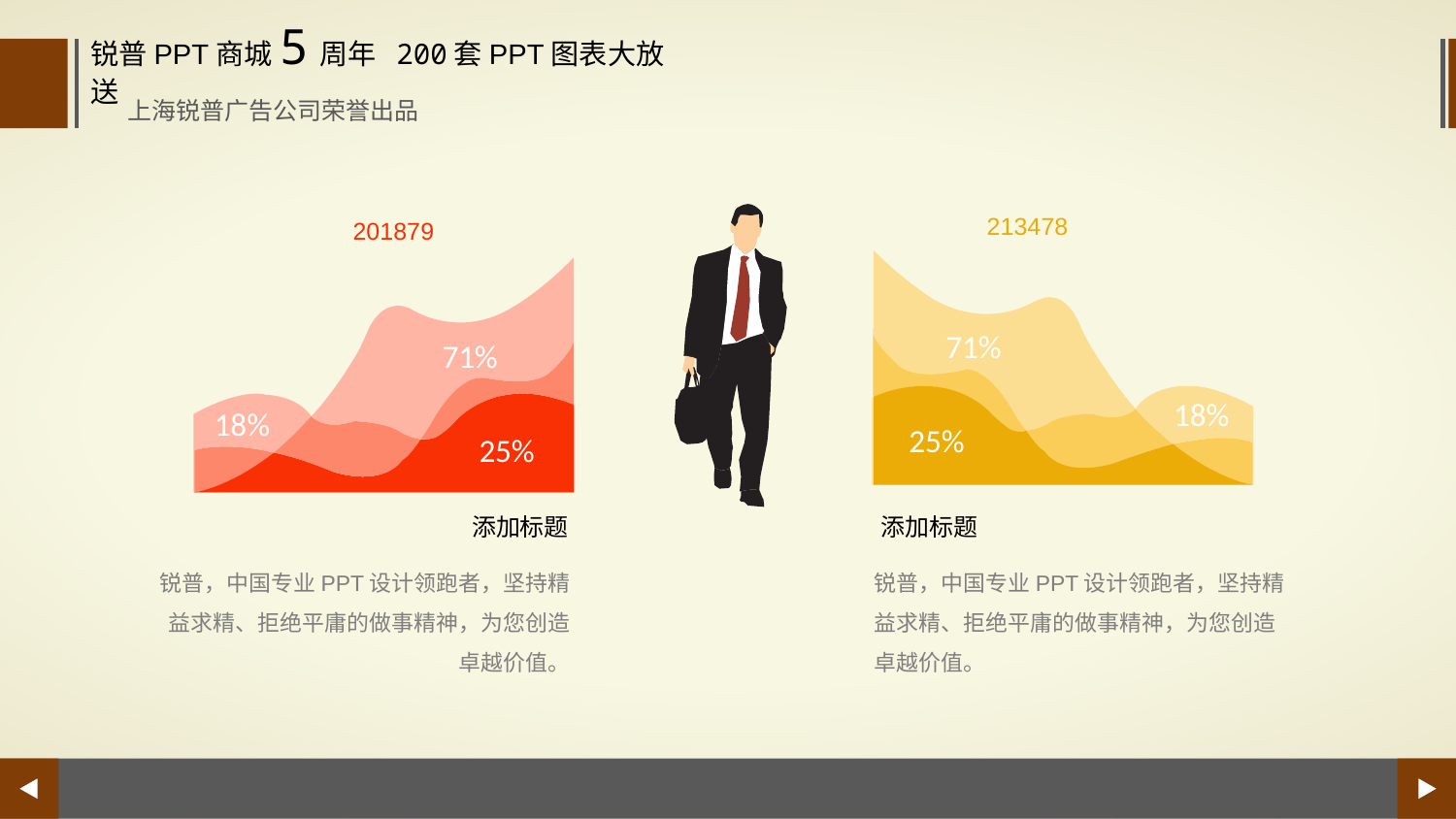

锐普PPT商城5周年  200套PPT图表大放送

上海锐普广告公司荣誉出品

213478
201879

71%
18%
25%

71%

18%

25%

添加标题
添加标题
锐普，中国专业PPT设计领跑者，坚持精益求精、拒绝平庸的做事精神，为您创造卓越价值。
锐普，中国专业PPT设计领跑者，坚持精益求精、拒绝平庸的做事精神，为您创造卓越价值。